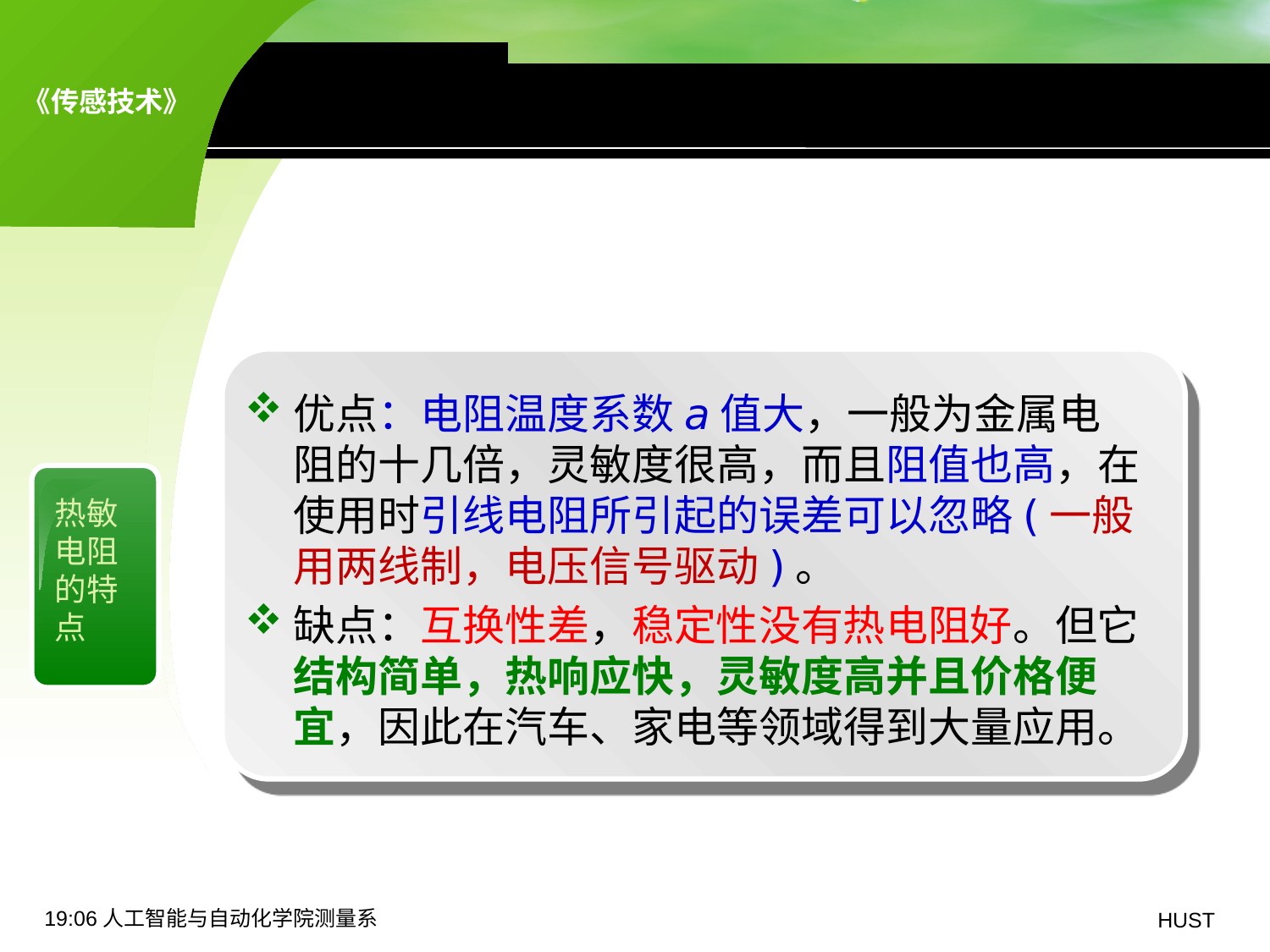

8.3  热敏电阻温度计——简介

优点：电阻温度系数a值大，一般为金属电阻的十几倍，灵敏度很高，而且阻值也高，在使用时引线电阻所引起的误差可以忽略(一般用两线制，电压信号驱动)。
缺点：互换性差，稳定性没有热电阻好。但它结构简单，热响应快，灵敏度高并且价格便宜，因此在汽车、家电等领域得到大量应用。

热敏电阻的特点
19:06人工智能与自动化学院测量系
HUST